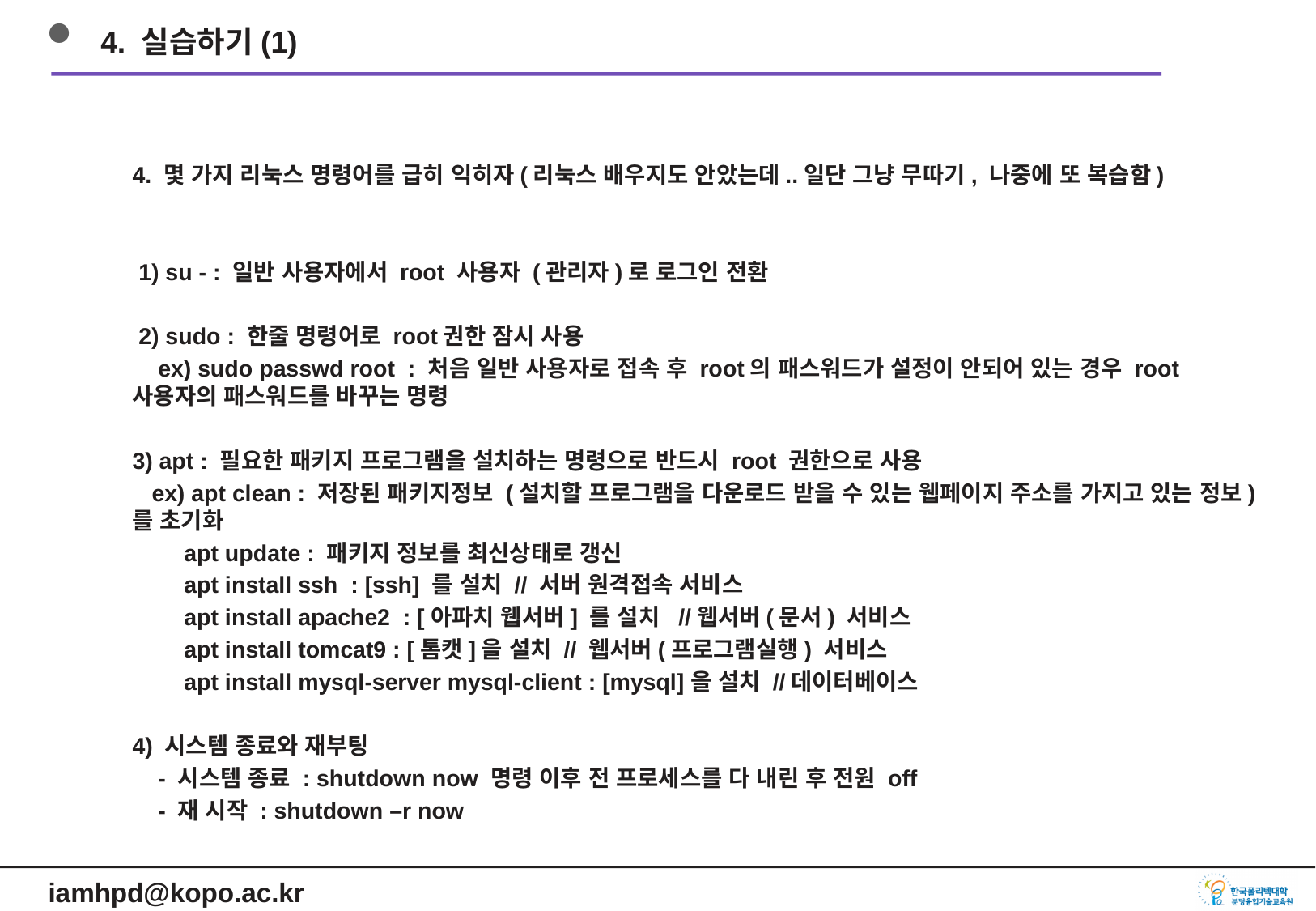

4. 실습하기(1)
4. 몇 가지 리눅스 명령어를 급히 익히자(리눅스 배우지도 안았는데..일단 그냥 무따기, 나중에 또 복습함)

 1) su - : 일반 사용자에서 root 사용자 (관리자)로 로그인 전환

 2) sudo : 한줄 명령어로 root권한 잠시 사용
    ex) sudo passwd root  : 처음 일반 사용자로 접속 후 root의 패스워드가 설정이 안되어 있는 경우 root사용자의 패스워드를 바꾸는 명령

3) apt : 필요한 패키지 프로그램을 설치하는 명령으로 반드시 root 권한으로 사용
   ex) apt clean : 저장된 패키지정보 (설치할 프로그램을 다운로드 받을 수 있는 웹페이지 주소를 가지고 있는 정보) 를 초기화
        apt update : 패키지 정보를 최신상태로 갱신
        apt install ssh  : [ssh] 를 설치 // 서버 원격접속 서비스
        apt install apache2  : [아파치 웹서버] 를 설치  //웹서버(문서) 서비스
        apt install tomcat9 : [톰캣]을 설치 // 웹서버(프로그램실행) 서비스
        apt install mysql-server mysql-client : [mysql]을 설치 //데이터베이스

4) 시스템 종료와 재부팅
    - 시스템 종료 : shutdown now 명령 이후 전 프로세스를 다 내린 후 전원 off
    - 재 시작 : shutdown –r now